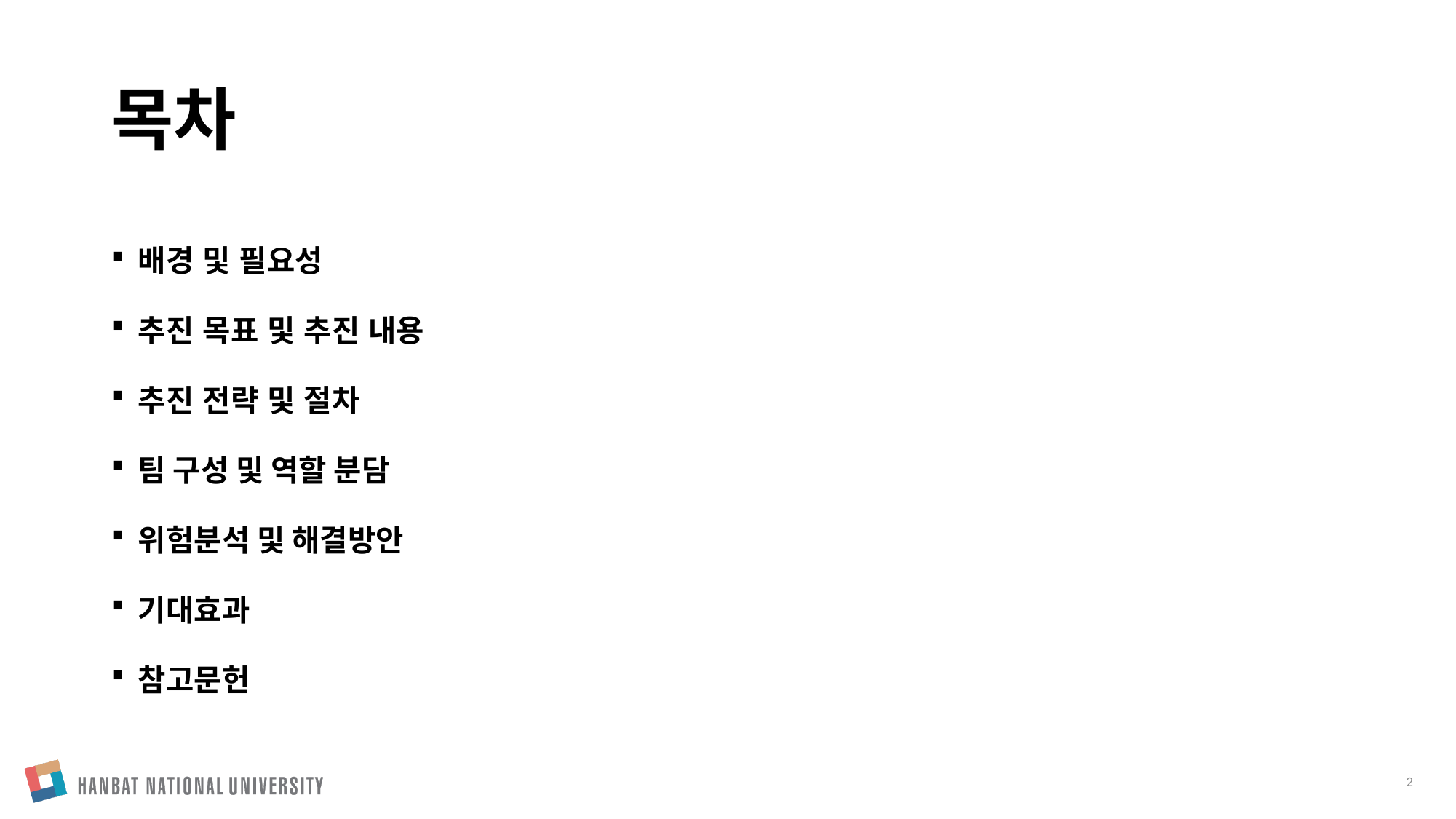

# 목차
배경 및 필요성
추진 목표 및 추진 내용
추진 전략 및 절차
팀 구성 및 역할 분담
위험분석 및 해결방안
기대효과
참고문헌